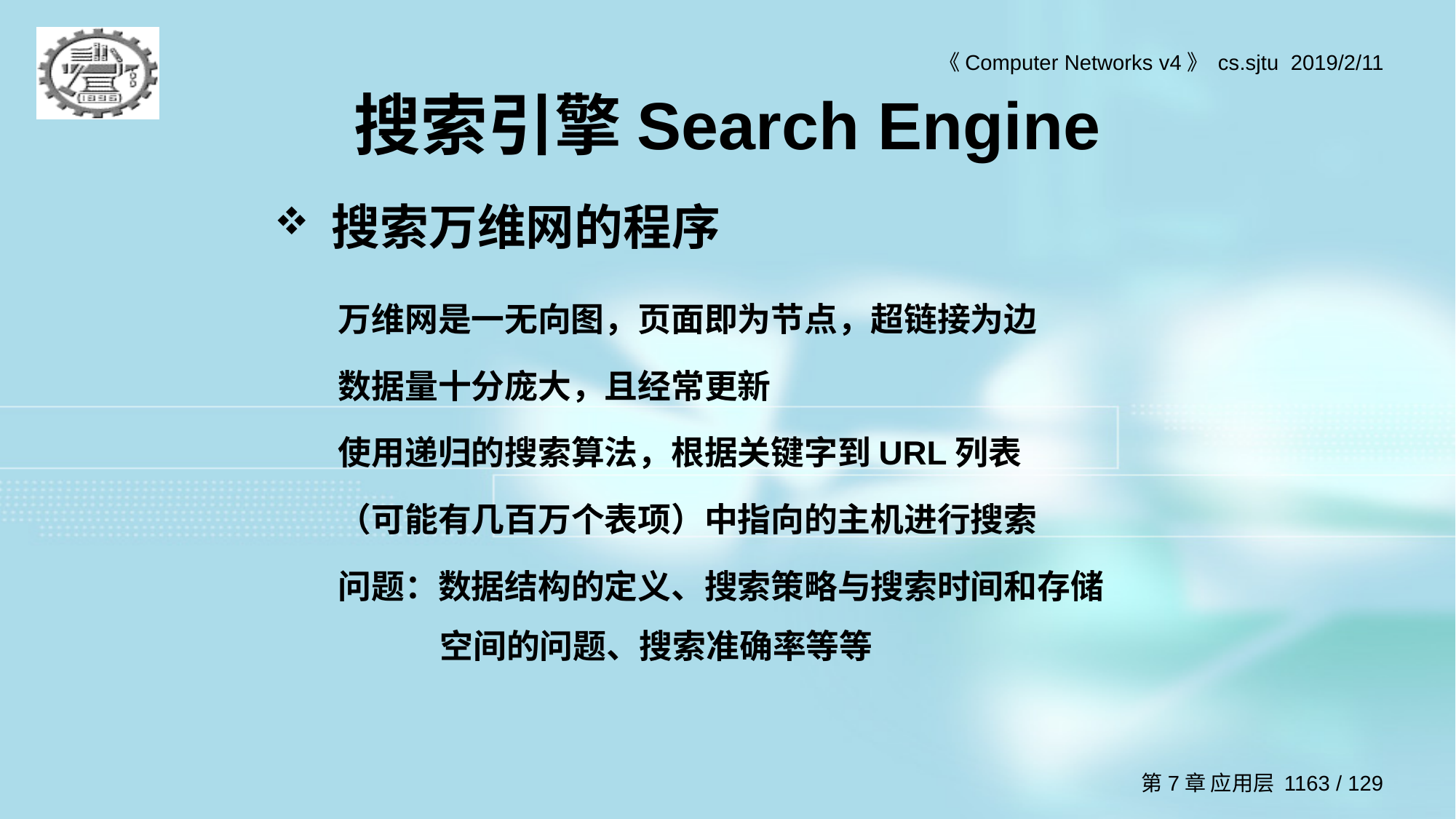

# 搜索引擎Search Engine
搜索万维网的程序
万维网是一无向图，页面即为节点，超链接为边
数据量十分庞大，且经常更新
使用递归的搜索算法，根据关键字到URL列表
（可能有几百万个表项）中指向的主机进行搜索
问题：数据结构的定义、搜索策略与搜索时间和存储空间的问题、搜索准确率等等